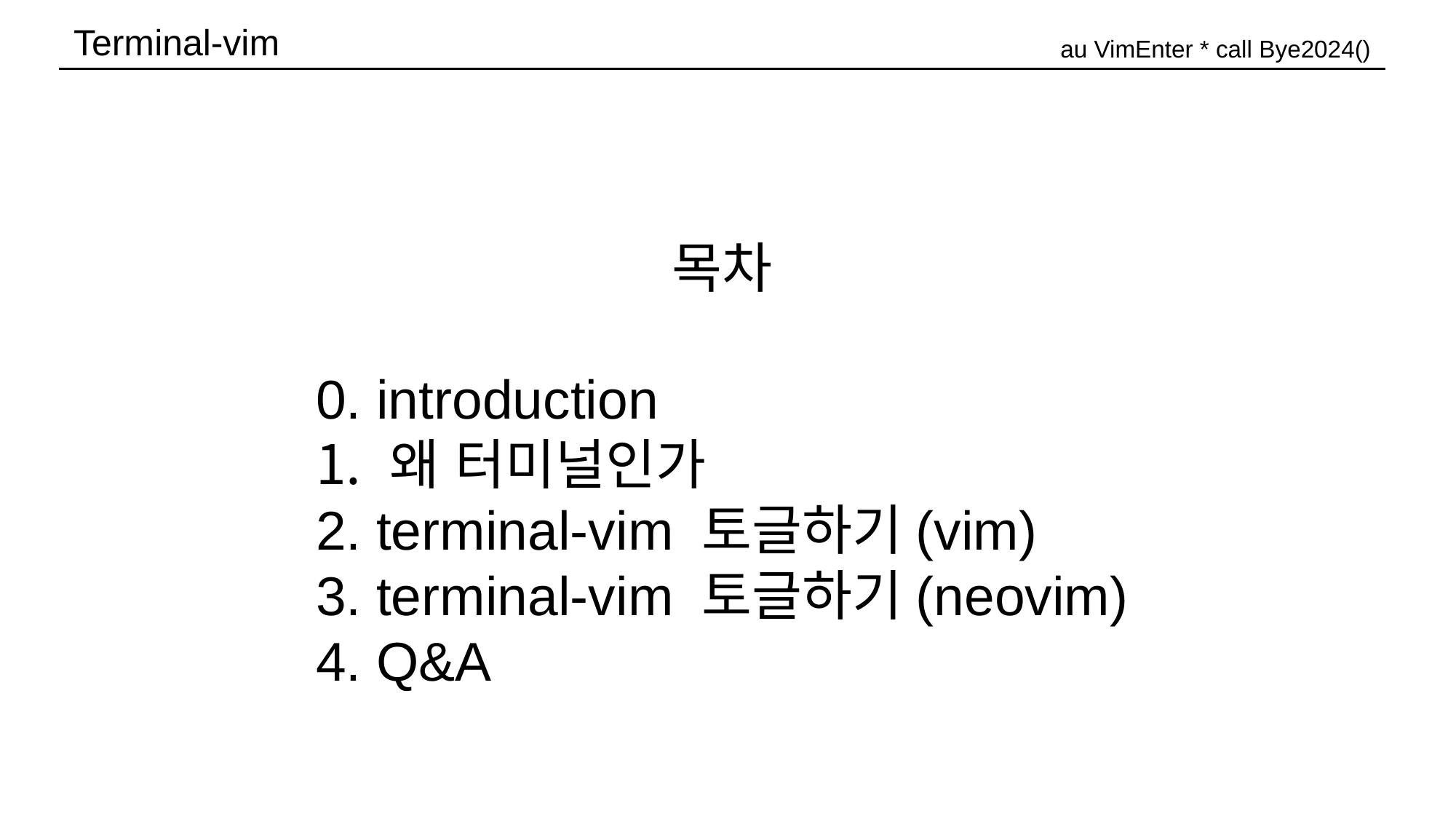

Terminal-vim
au VimEnter * call Bye2024()
목차

0. introduction
 왜 터미널인가
 terminal-vim 토글하기(vim)
 terminal-vim 토글하기(neovim)
 Q&A